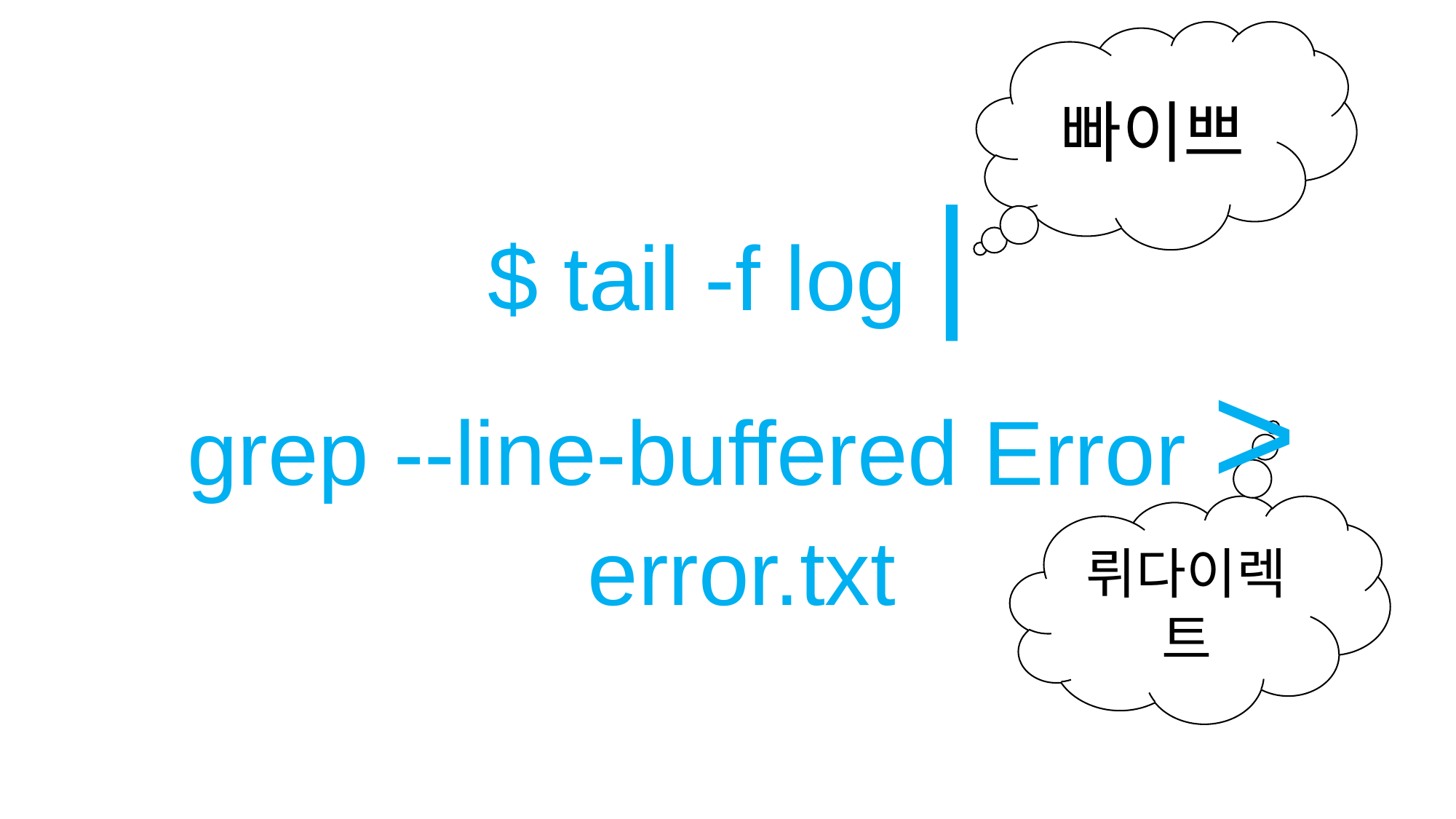

빠이쁘
$ tail -f log |
grep --line-buffered Error >
error.txt
뤼다이렉트